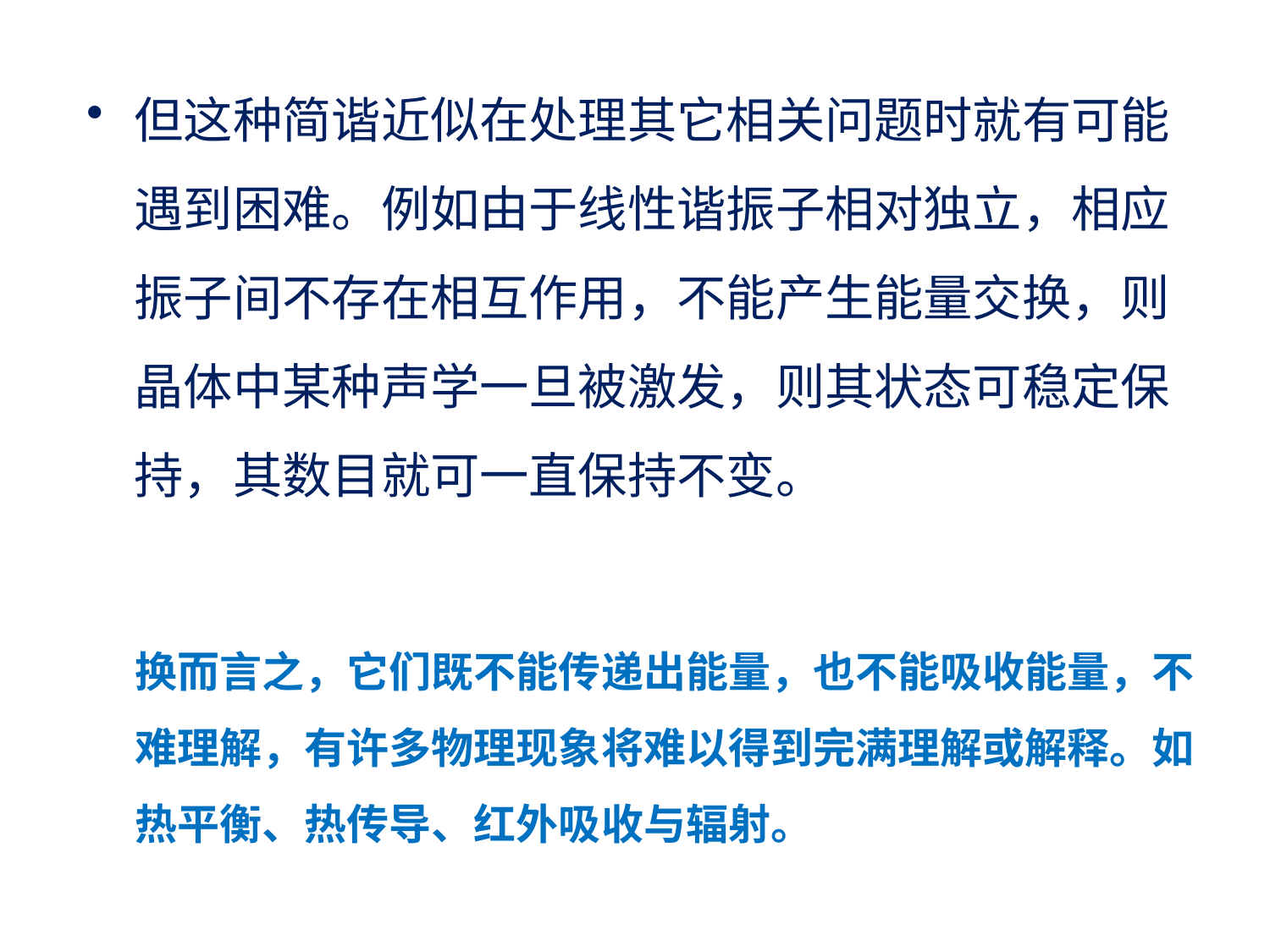

但这种简谐近似在处理其它相关问题时就有可能遇到困难。例如由于线性谐振子相对独立，相应振子间不存在相互作用，不能产生能量交换，则晶体中某种声学一旦被激发，则其状态可稳定保持，其数目就可一直保持不变。
换而言之，它们既不能传递出能量，也不能吸收能量，不难理解，有许多物理现象将难以得到完满理解或解释。如热平衡、热传导、红外吸收与辐射。